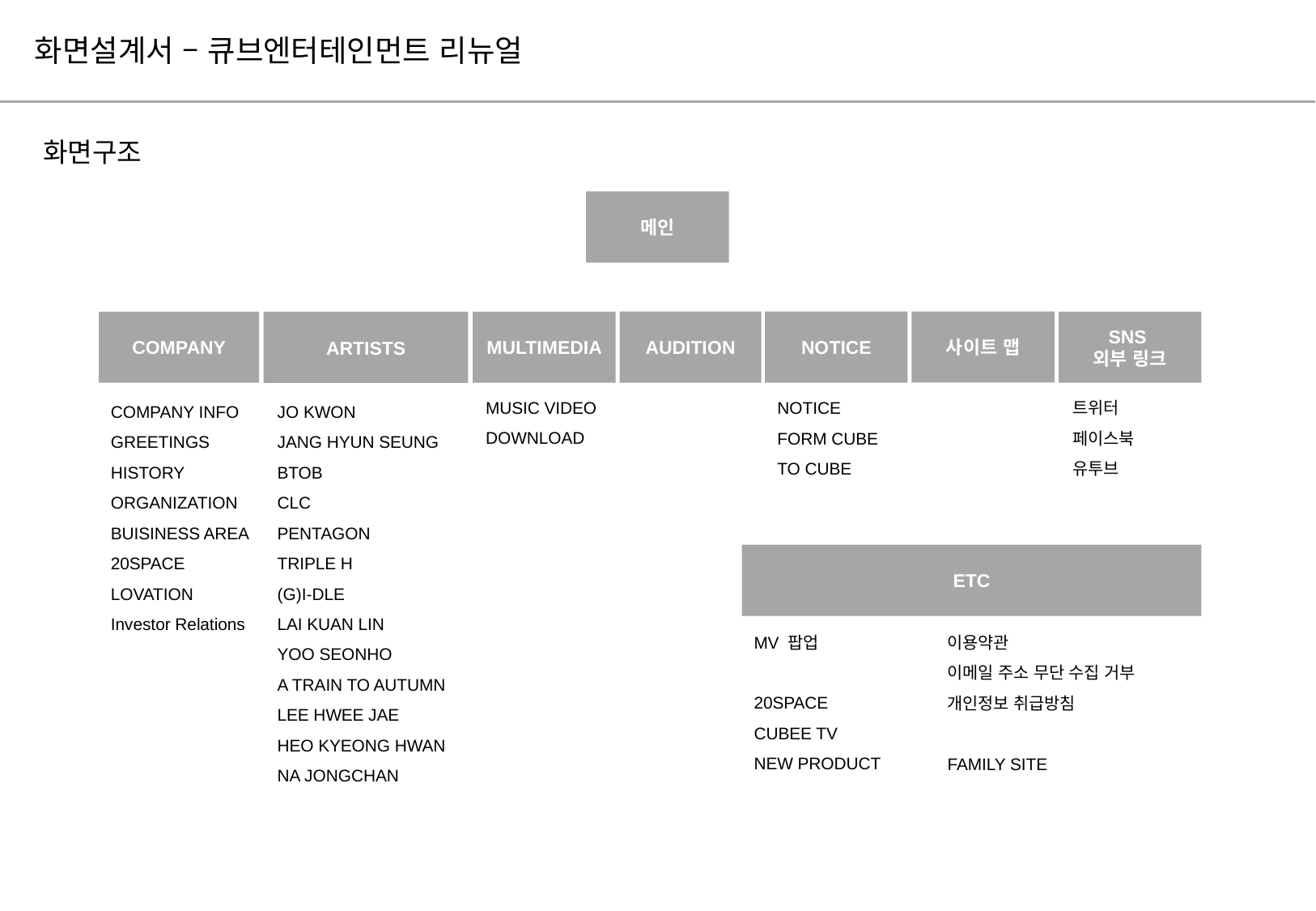

화면설계서 – 큐브엔터테인먼트 리뉴얼
화면구조
메인
사이트 맵
AUDITION
NOTICE
NOTICE
FORM CUBE
TO CUBE
COMPANY
COMPANY INFO
GREETINGS
HISTORY
ORGANIZATION
BUISINESS AREA
20SPACE
LOVATION
Investor Relations
MULTIMEDIA
MUSIC VIDEO
DOWNLOAD
SNS
외부 링크
트위터
페이스북
유투브

ARTISTS
JO KWON
JANG HYUN SEUNG
BTOB
CLC
PENTAGON
TRIPLE H
(G)I-DLE
LAI KUAN LIN
YOO SEONHO
A TRAIN TO AUTUMN
LEE HWEE JAE
HEO KYEONG HWAN
NA JONGCHAN

ETC
MV 팝업

20SPACE
CUBEE TV
NEW PRODUCT
이용약관
이메일 주소 무단 수집 거부
개인정보 취급방침

FAMILY SITE